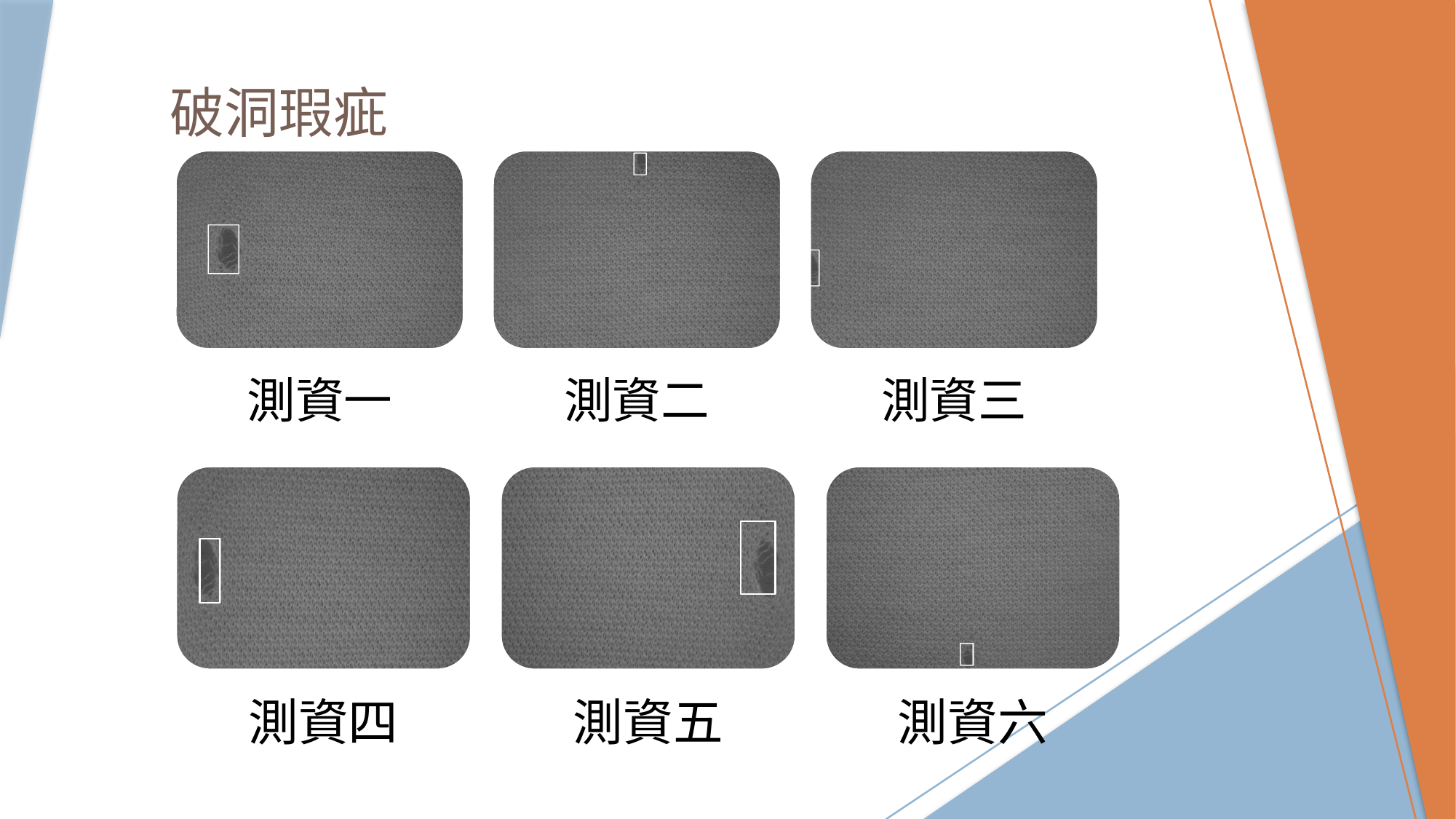

# 破洞瑕疵
測資一
測資二
測資三

測資四
測資五
測資六